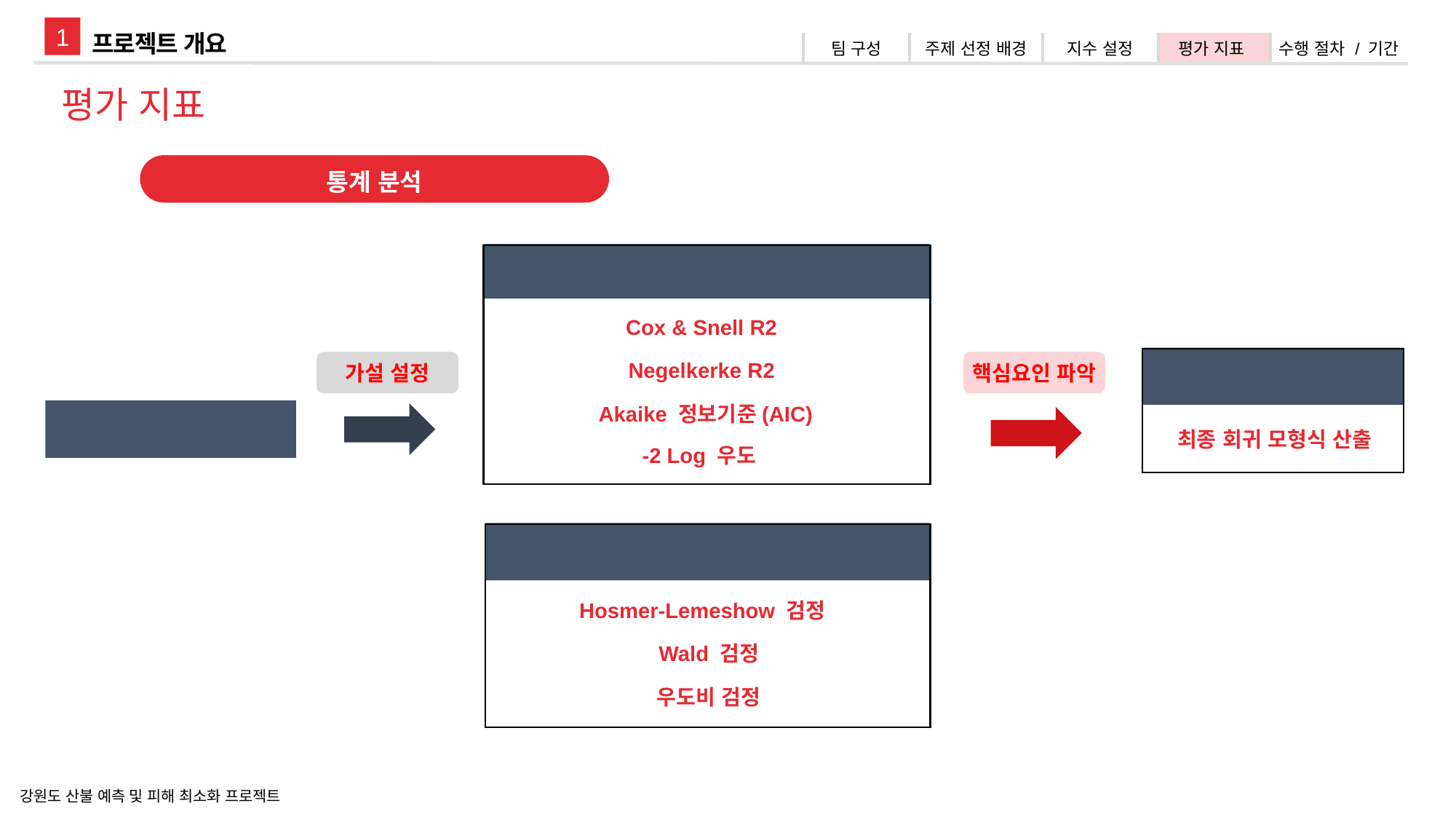

1
프로젝트 개요
| 팀 구성 | 주제 선정 배경 | 지수 설정 | 평가 지표 | 수행 절차 / 기간 |
| --- | --- | --- | --- | --- |
평가 지표
통계 분석

회귀모형 적합도 (Stepwise)
Cox & Snell R2
Negelkerke R2
Akaike 정보기준(AIC)
-2 Log 우도

통계량 결과 해석
최종 회귀 모형식 산출

가설 설정

핵심요인 파악

로지스틱 회귀 분석

가설검정 (회귀모형 유의성 확인)
Hosmer-Lemeshow 검정
Wald 검정
우도비 검정
강원도 산불 예측 및 피해 최소화 프로젝트